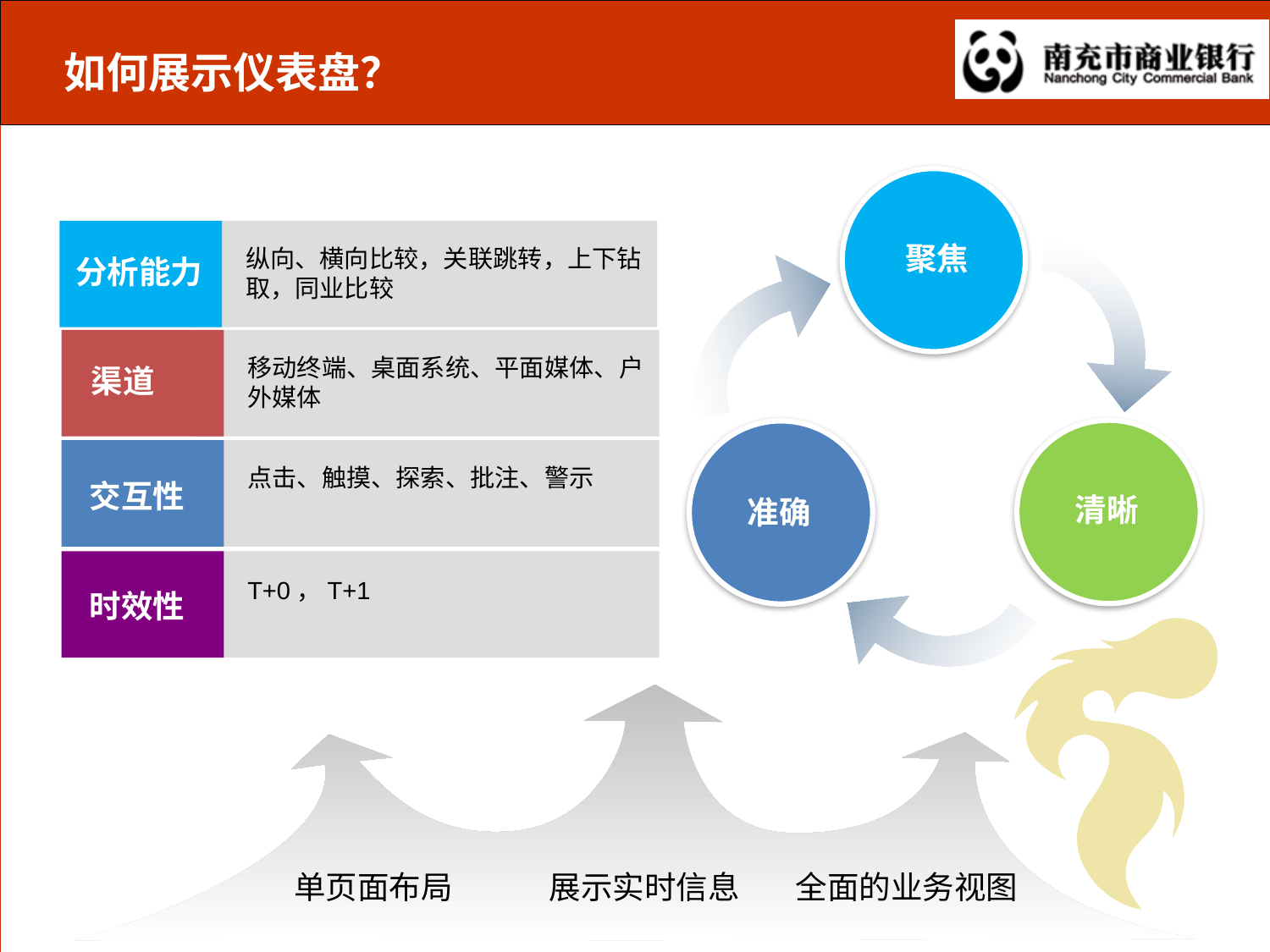

# 如何展示仪表盘？

聚焦
纵向、横向比较，关联跳转，上下钻取，同业比较

分析能力

移动终端、桌面系统、平面媒体、户外媒体
渠道

点击、触摸、探索、批注、警示
交互性
清晰
准确

T+0，T+1
时效性

单页面布局
展示实时信息
全面的业务视图